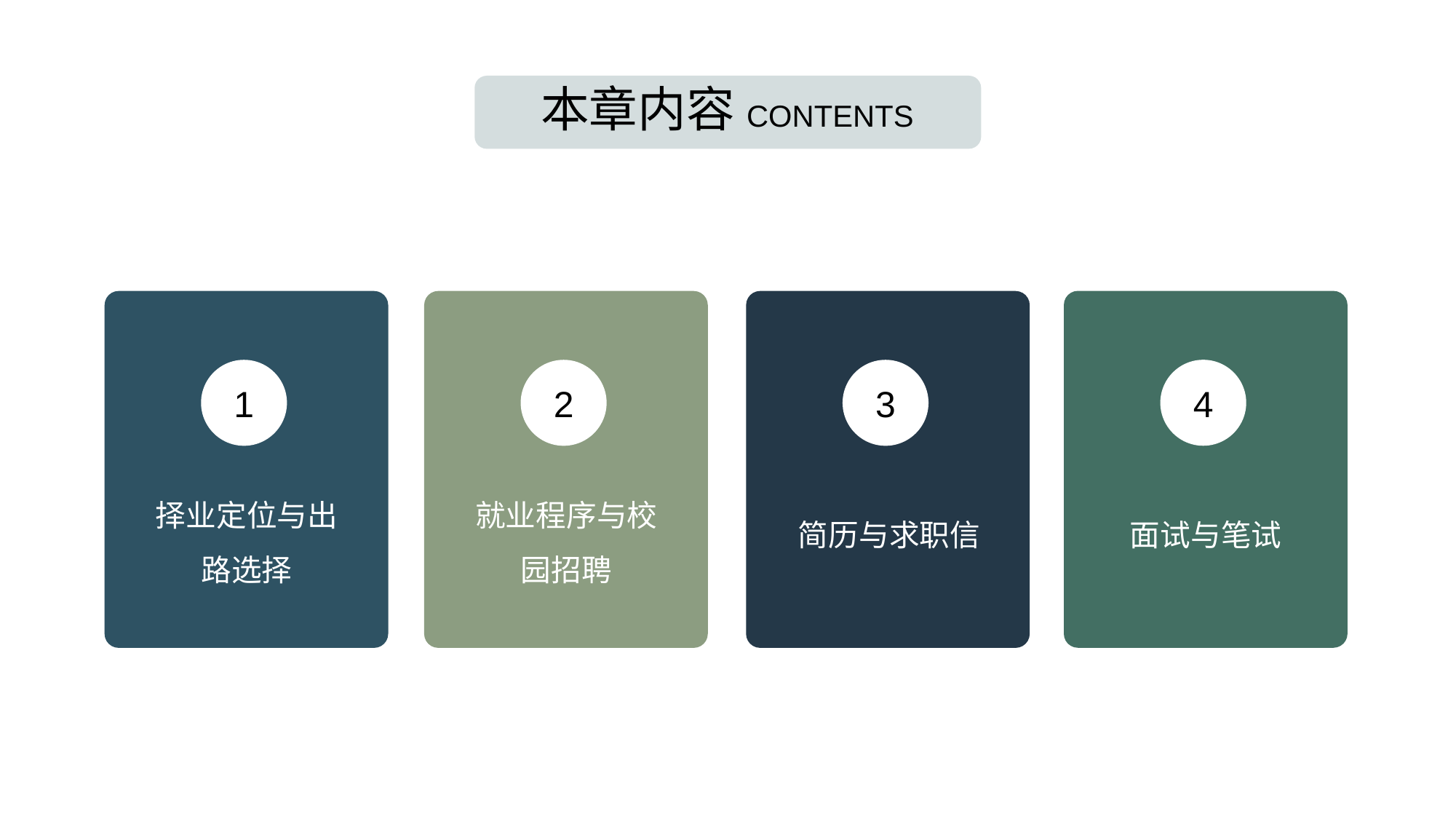

本章内容CONTENTS

4
1
2
3
择业定位与出路选择
就业程序与校园招聘
简历与求职信
面试与笔试